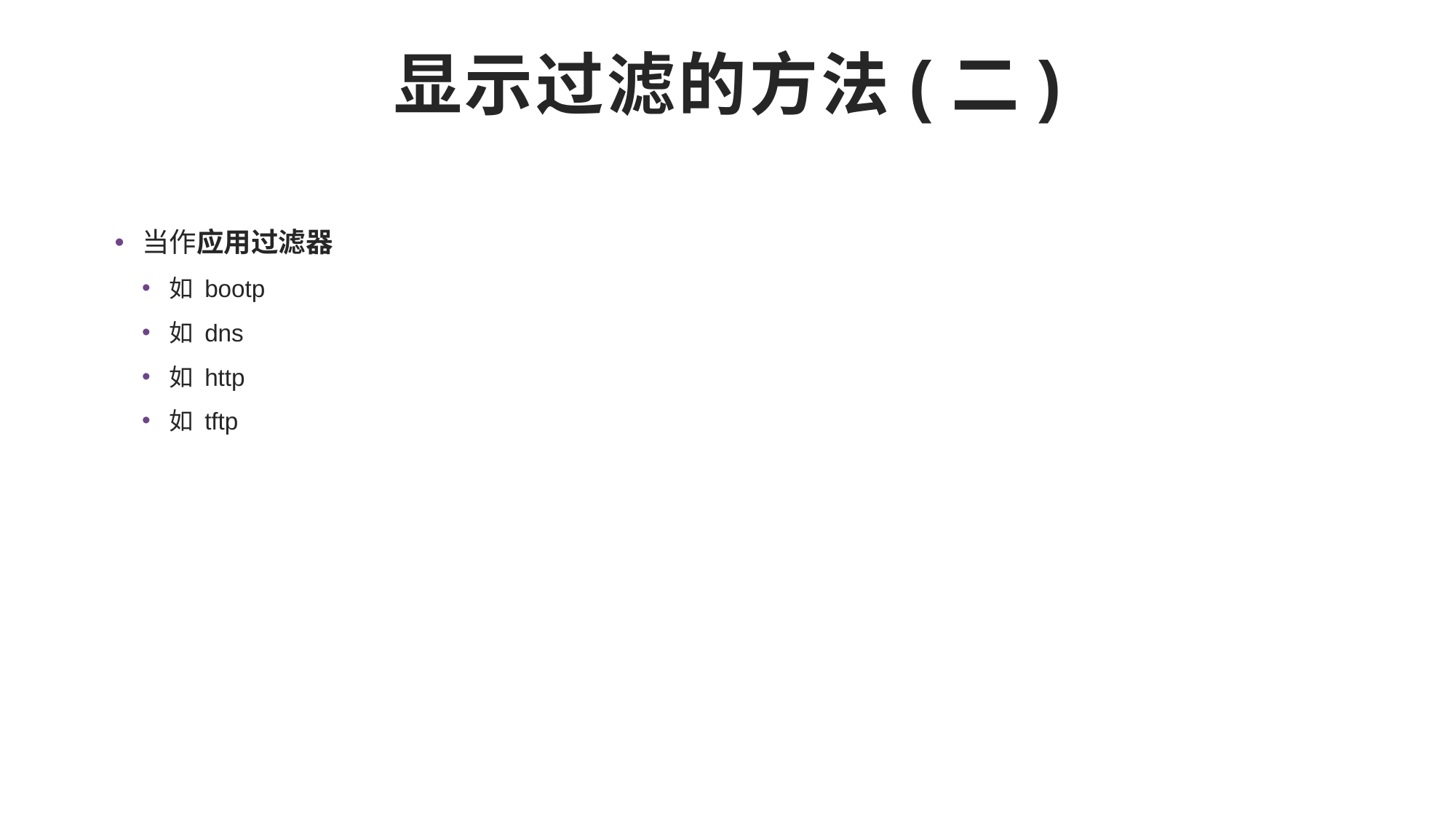

# 显示过滤的方法(二)
当作应用过滤器
如 bootp
如 dns
如 http
如 tftp